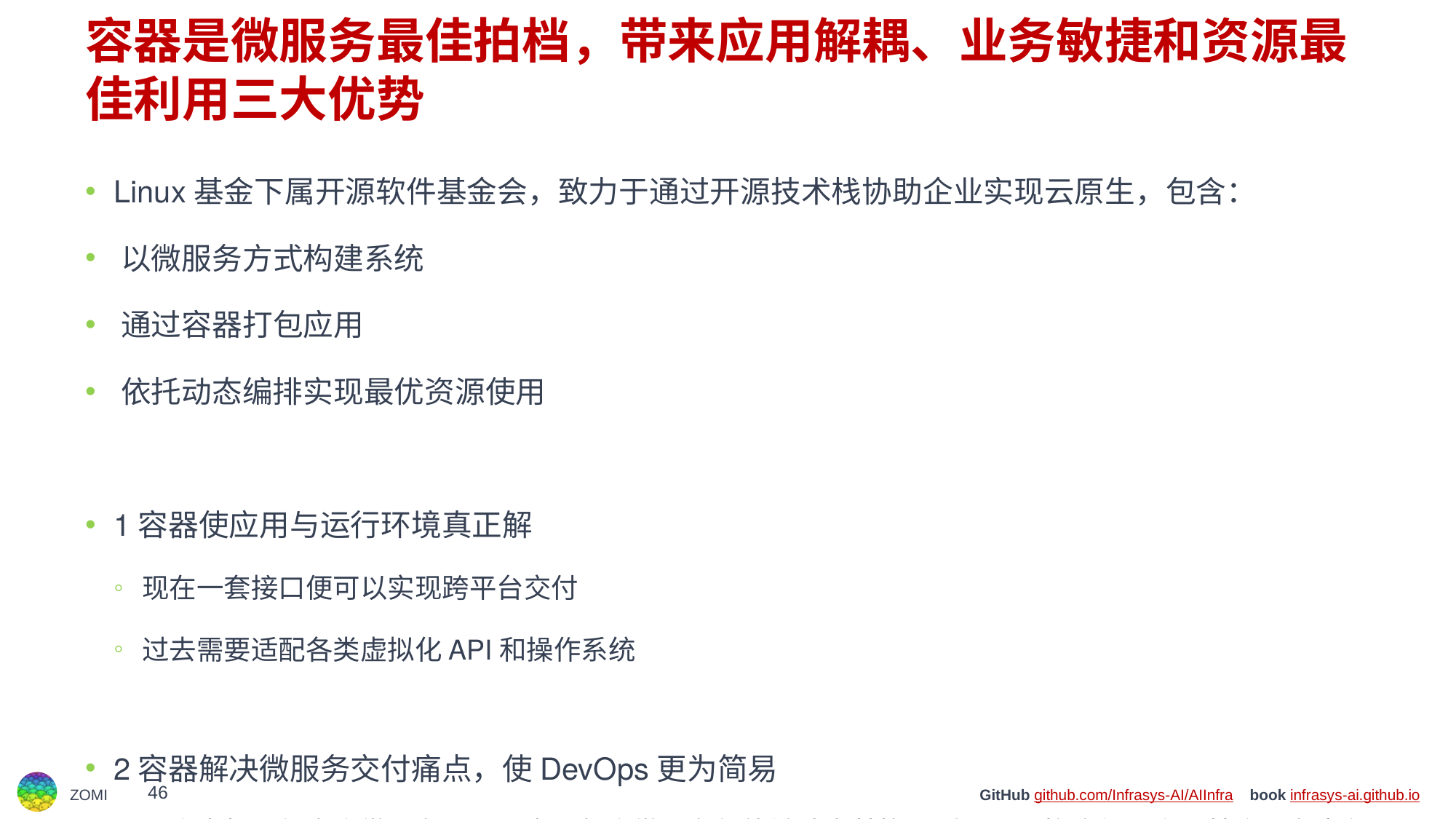

# 容器是微服务最佳拍档，带来应用解耦、业务敏捷和资源最佳利用三大优势
Linux基金下属开源软件基金会，致力于通过开源技术栈协助企业实现云原生，包含：
﻿﻿以微服务方式构建系统
﻿﻿通过容器打包应用
﻿﻿依托动态编排实现最优资源使用

1容器使应用与运行环境真正解
现在一套接口便可以实现跨平台交付
过去需要适配各类虚拟化API和操作系统

2容器解决微服务交付痛点，使DevOps更为简易
一个虚机运行多个微服务，而要实现每个微服务都能够独立替换，则需要严格确保不会因某个服务变化造成依赖冲突；
容器通过应用与依赖整体打包，彻底解决依赖冲突问题，前后端完全一致